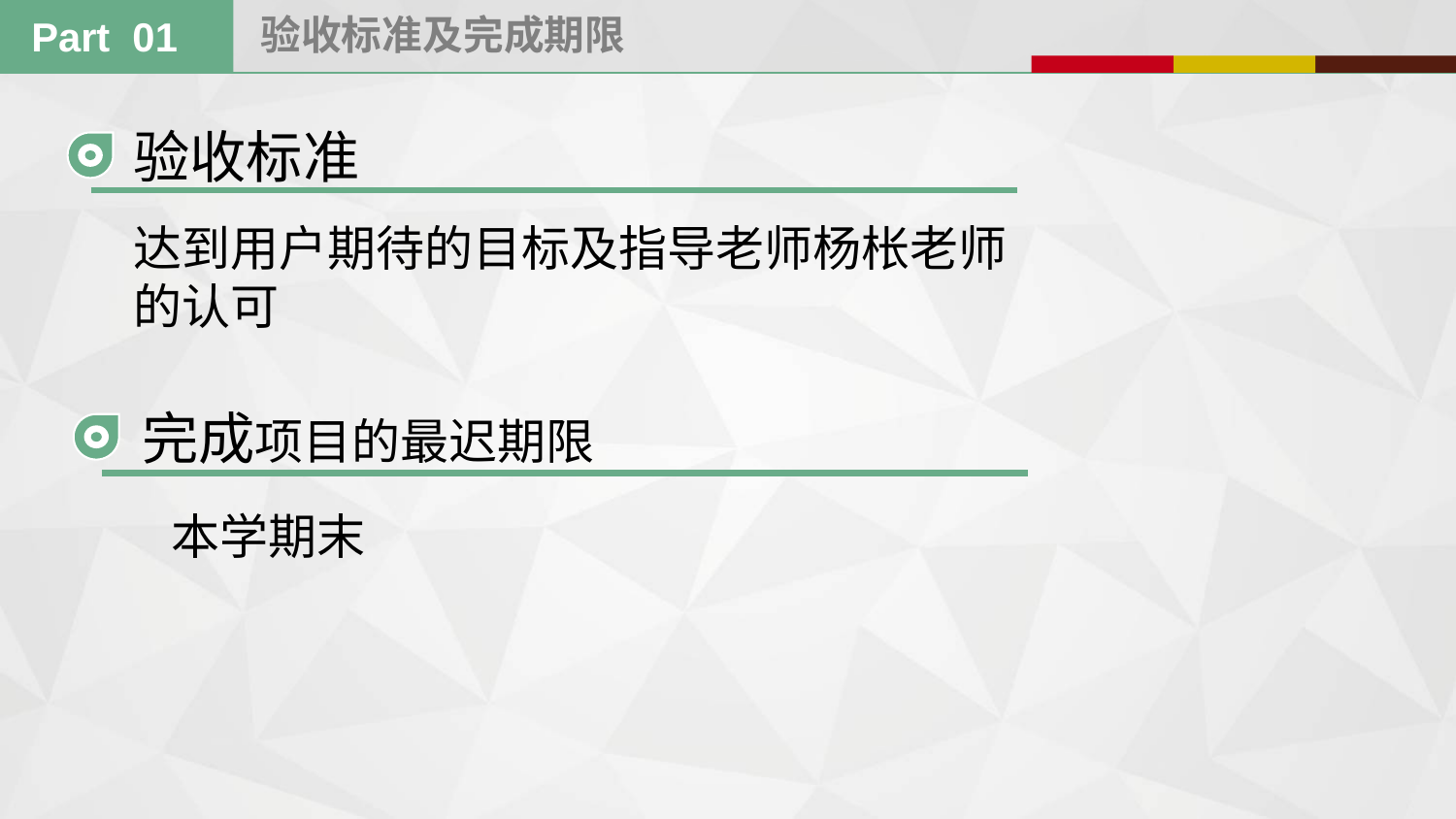

验收标准及完成期限
Part  01

验收标准

达到用户期待的目标及指导老师杨枨老师的认可
完成项目的最迟期限

本学期末